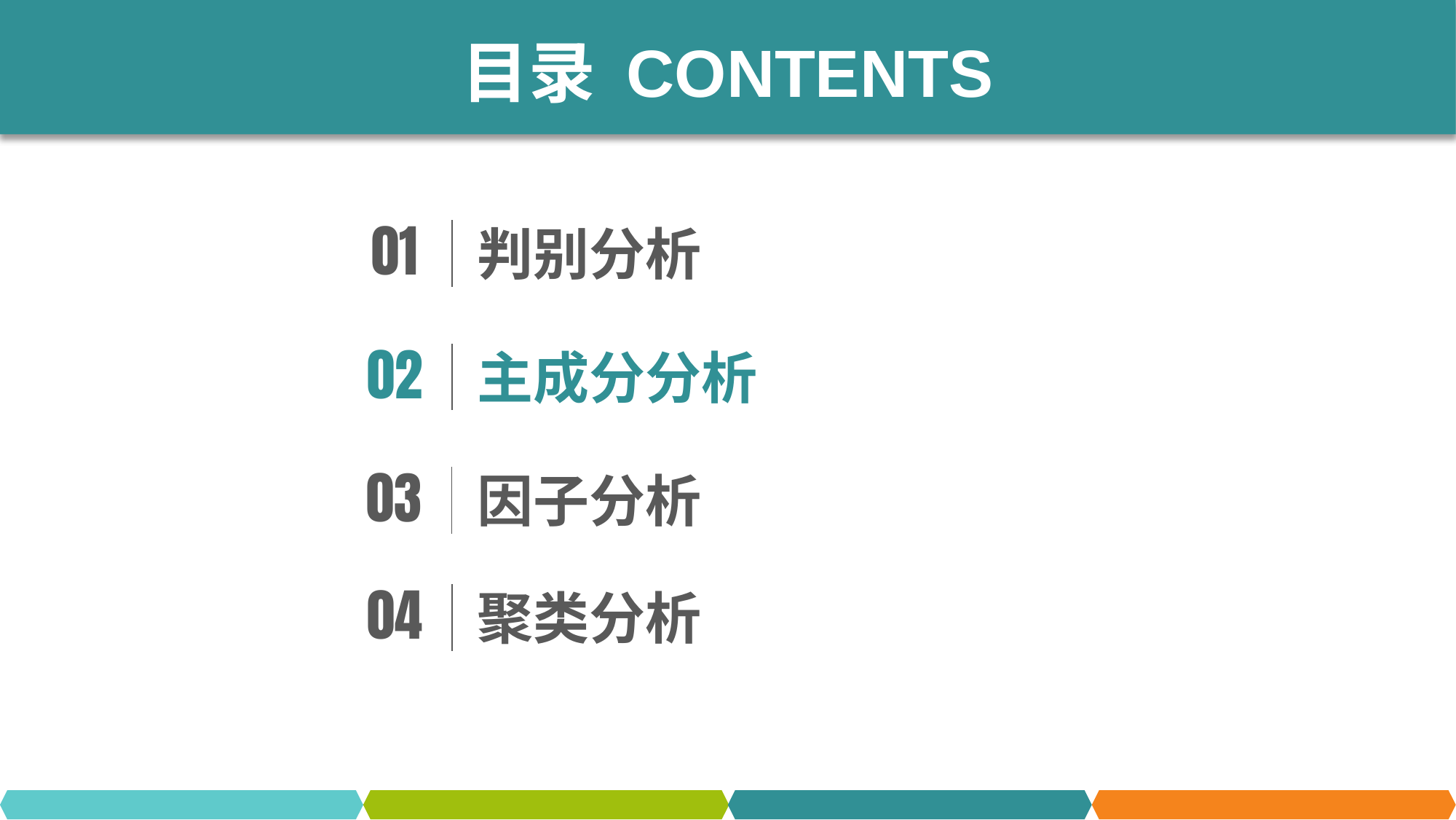

目录 CONTENTS
01
判别分析
02
主成分分析
03
因子分析
04
聚类分析